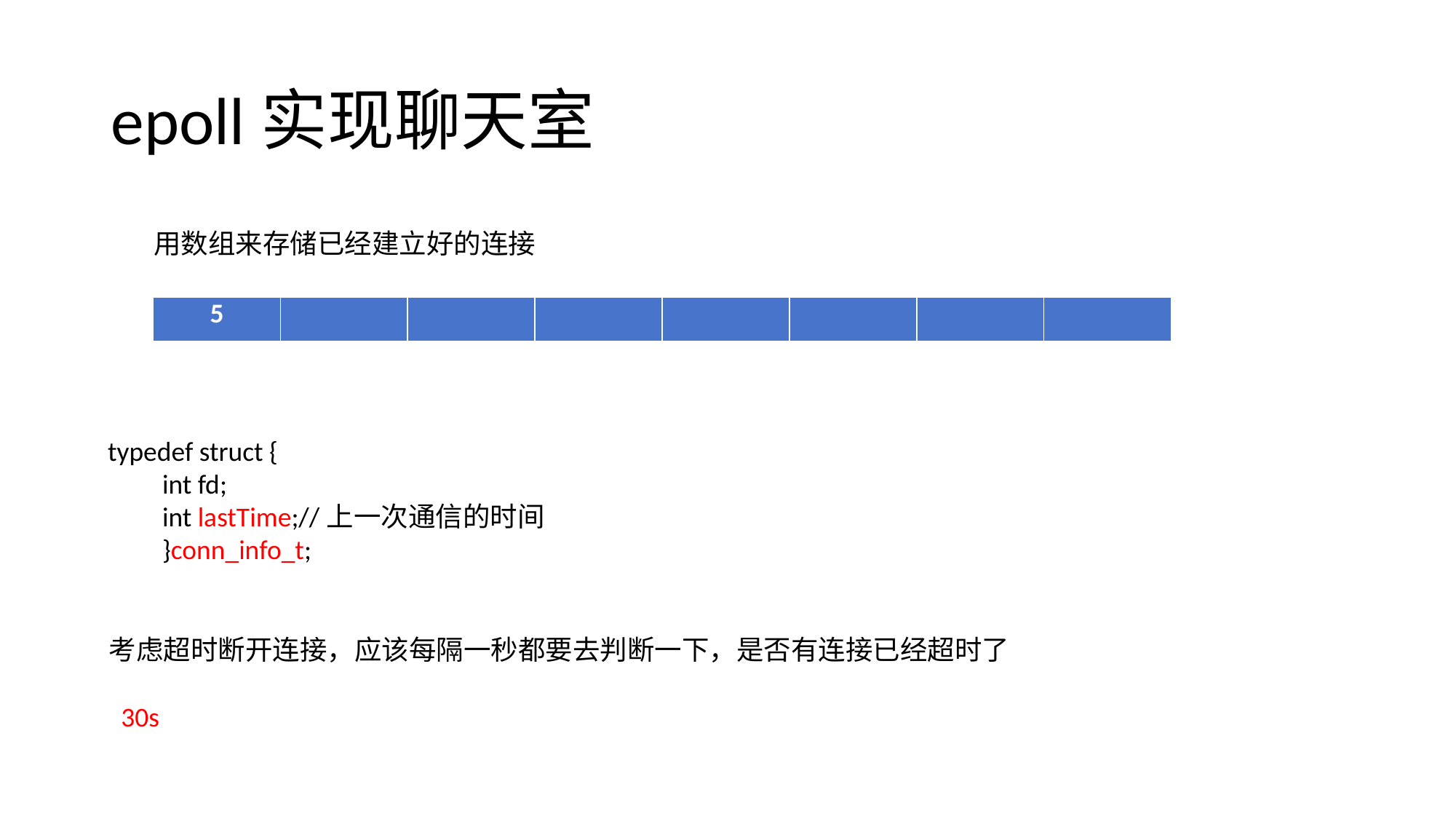

# epoll实现聊天室
用数组来存储已经建立好的连接
| 5 |  |  |  |  |  |  |  |
| --- | --- | --- | --- | --- | --- | --- | --- |
typedef struct {
int fd;
int lastTime;//上一次通信的时间
}conn_info_t;
考虑超时断开连接，应该每隔一秒都要去判断一下，是否有连接已经超时了
30s